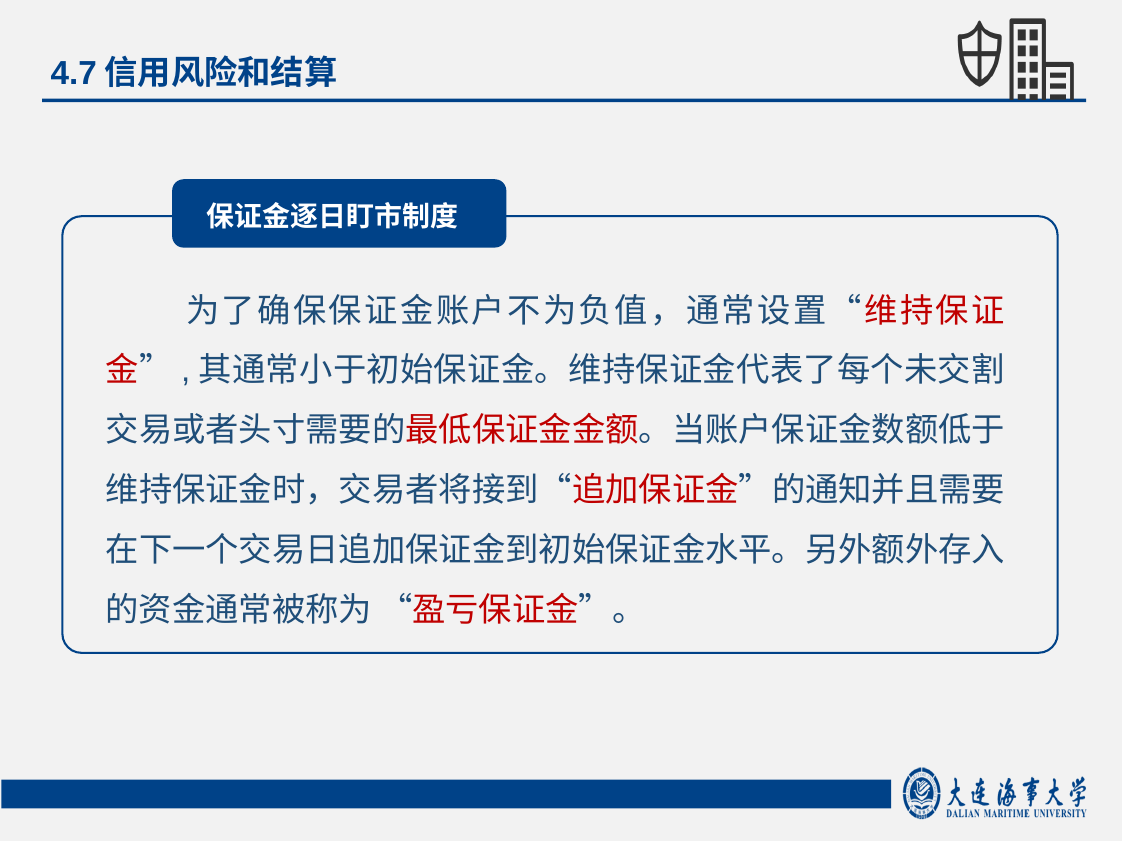

4.7信用风险和结算

保证金逐日盯市制度

       为了确保保证金账户不为负值，通常设置“维持保证金”,其通常小于初始保证金。维持保证金代表了每个未交割交易或者头寸需要的最低保证金金额。当账户保证金数额低于维持保证金时，交易者将接到“追加保证金”的通知并且需要 在下一个交易日追加保证金到初始保证金水平。另外额外存入的资金通常被称为 “盈亏保证金”。